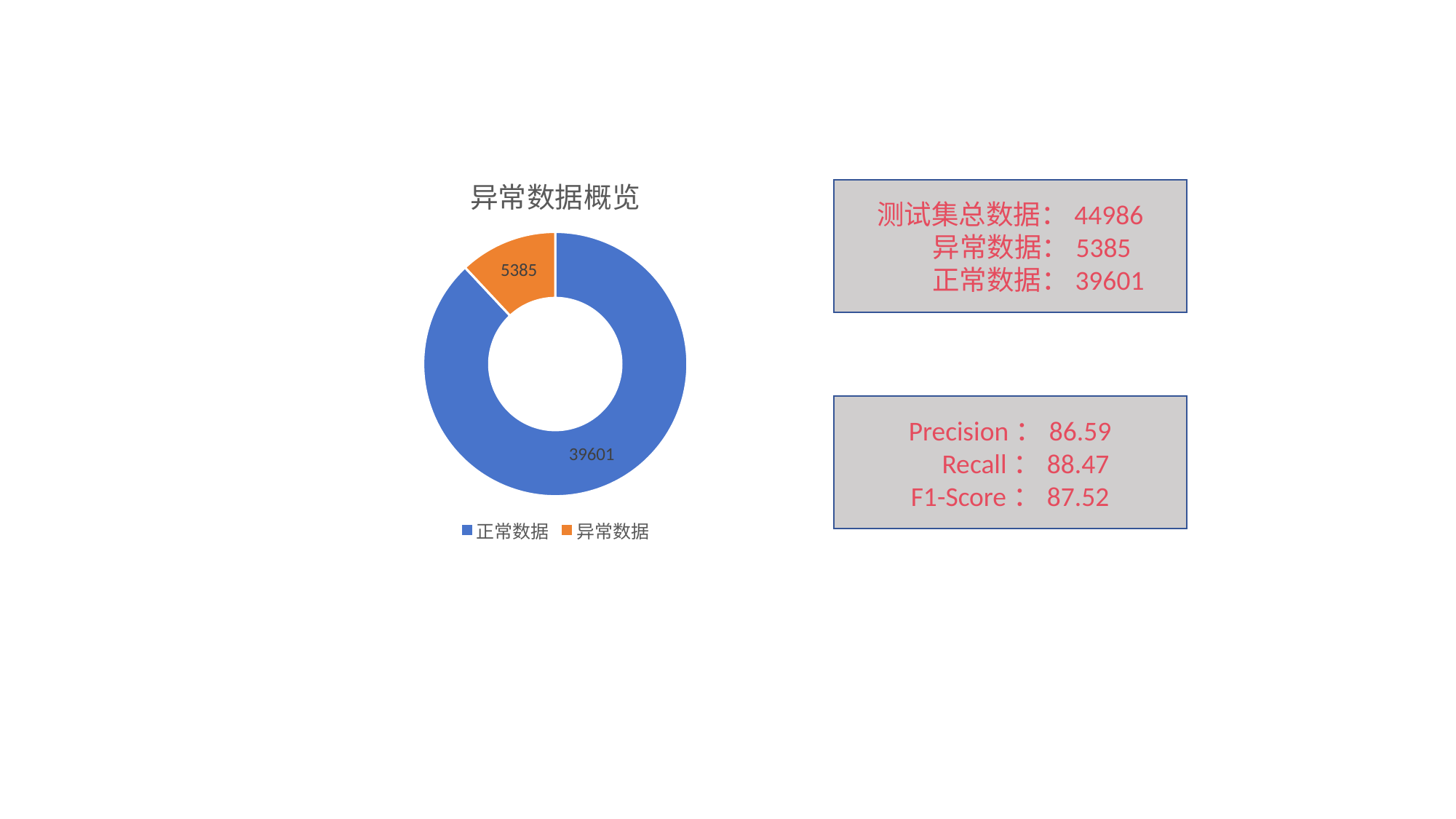

### Chart: 异常数据概览

| Category | 列1 |
|---|---|
| 正常数据 | 39601.0 |
| 异常数据 | 5385.0 |
测试集总数据：44986
      异常数据：5385
        正常数据：39601
Precision：86.59
     Recall：88.47
F1-Score：87.52